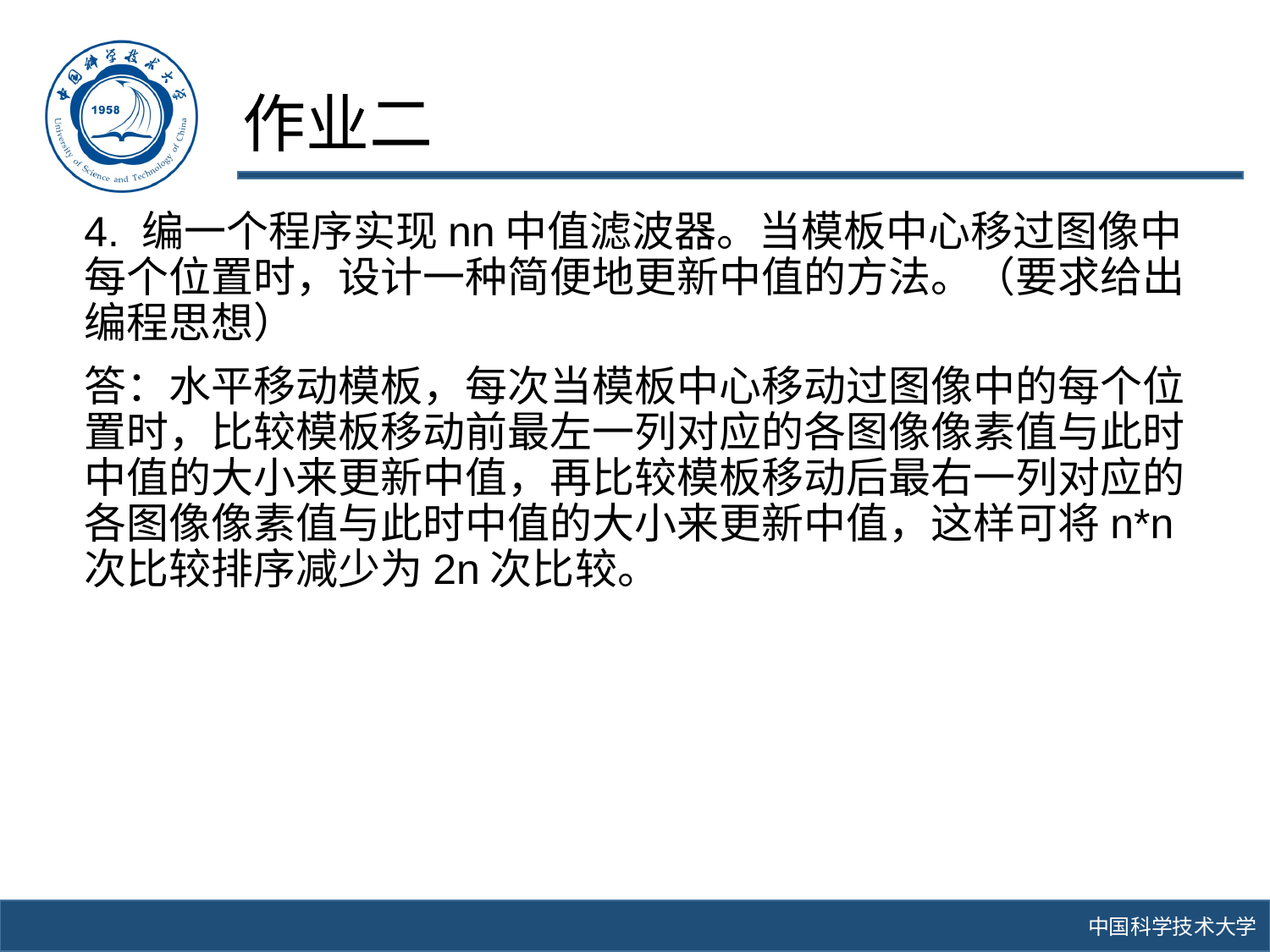

# 作业二
4. 编一个程序实现nn中值滤波器。当模板中心移过图像中每个位置时，设计一种简便地更新中值的方法。（要求给出编程思想）
答：水平移动模板，每次当模板中心移动过图像中的每个位置时，比较模板移动前最左一列对应的各图像像素值与此时中值的大小来更新中值，再比较模板移动后最右一列对应的各图像像素值与此时中值的大小来更新中值，这样可将n*n次比较排序减少为2n次比较。